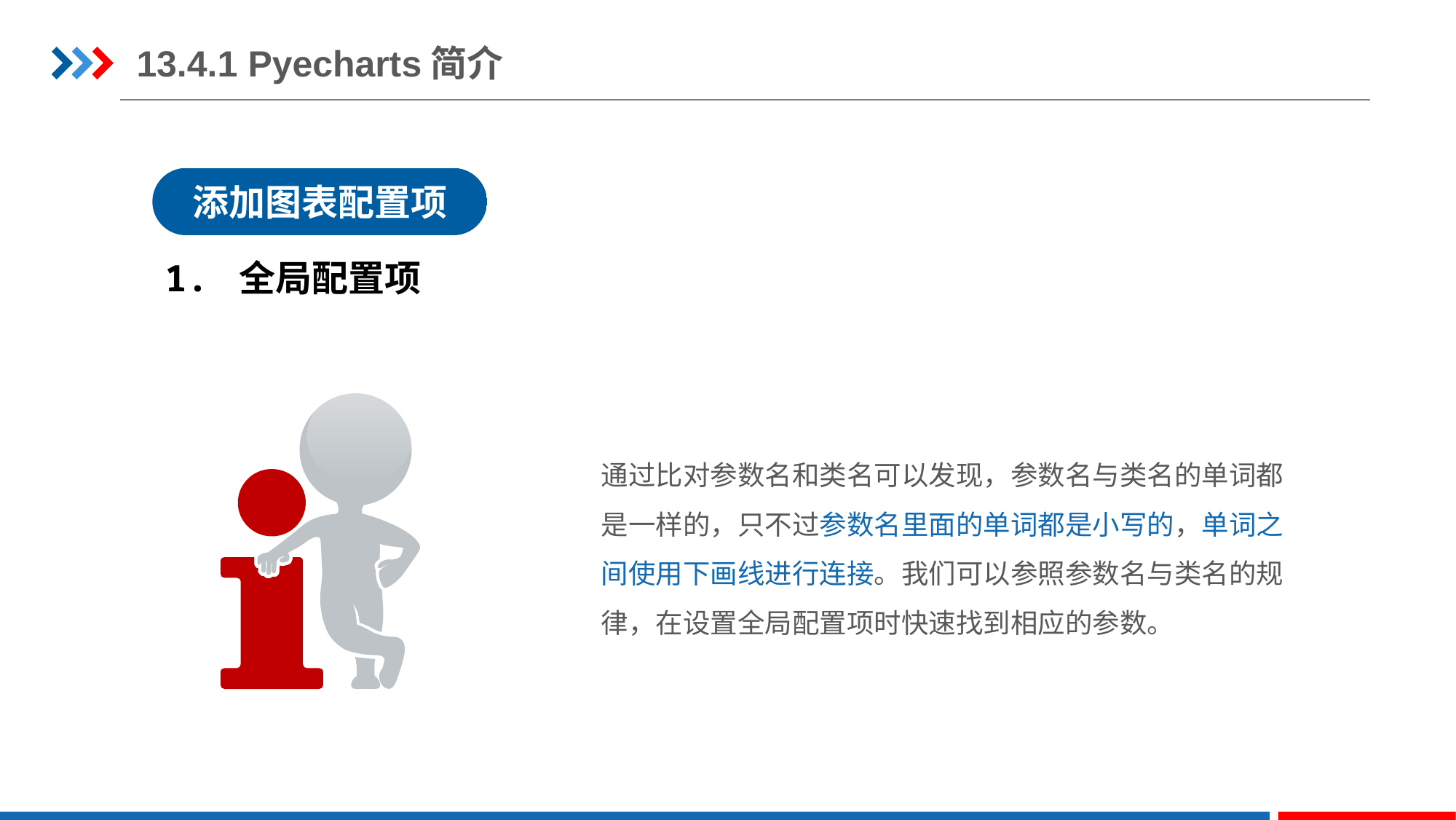

13.4.1 Pyecharts简介
添加图表配置项
1. 全局配置项

通过比对参数名和类名可以发现，参数名与类名的单词都是一样的，只不过参数名里面的单词都是小写的，单词之间使用下画线进行连接。我们可以参照参数名与类名的规律，在设置全局配置项时快速找到相应的参数。